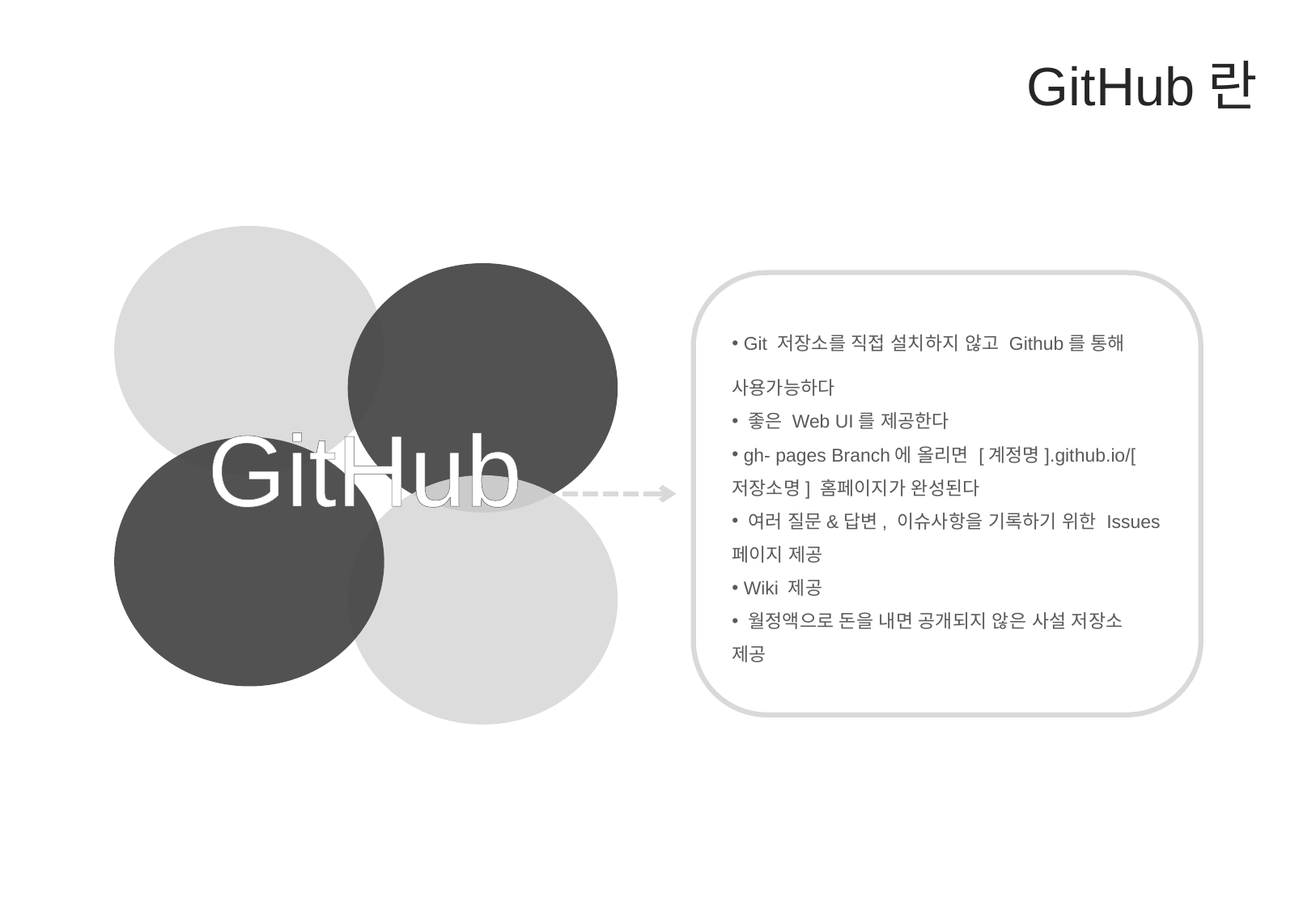

GitHub란

 Git 저장소를 직접 설치하지 않고 Github를 통해 사용가능하다
 좋은 Web UI를 제공한다
 gh- pages Branch에 올리면 [계정명].github.io/[저장소명] 홈페이지가 완성된다
 여러 질문&답변, 이슈사항을 기록하기 위한 Issues 페이지 제공
 Wiki 제공
 월정액으로 돈을 내면 공개되지 않은 사설 저장소 제공
GitHub